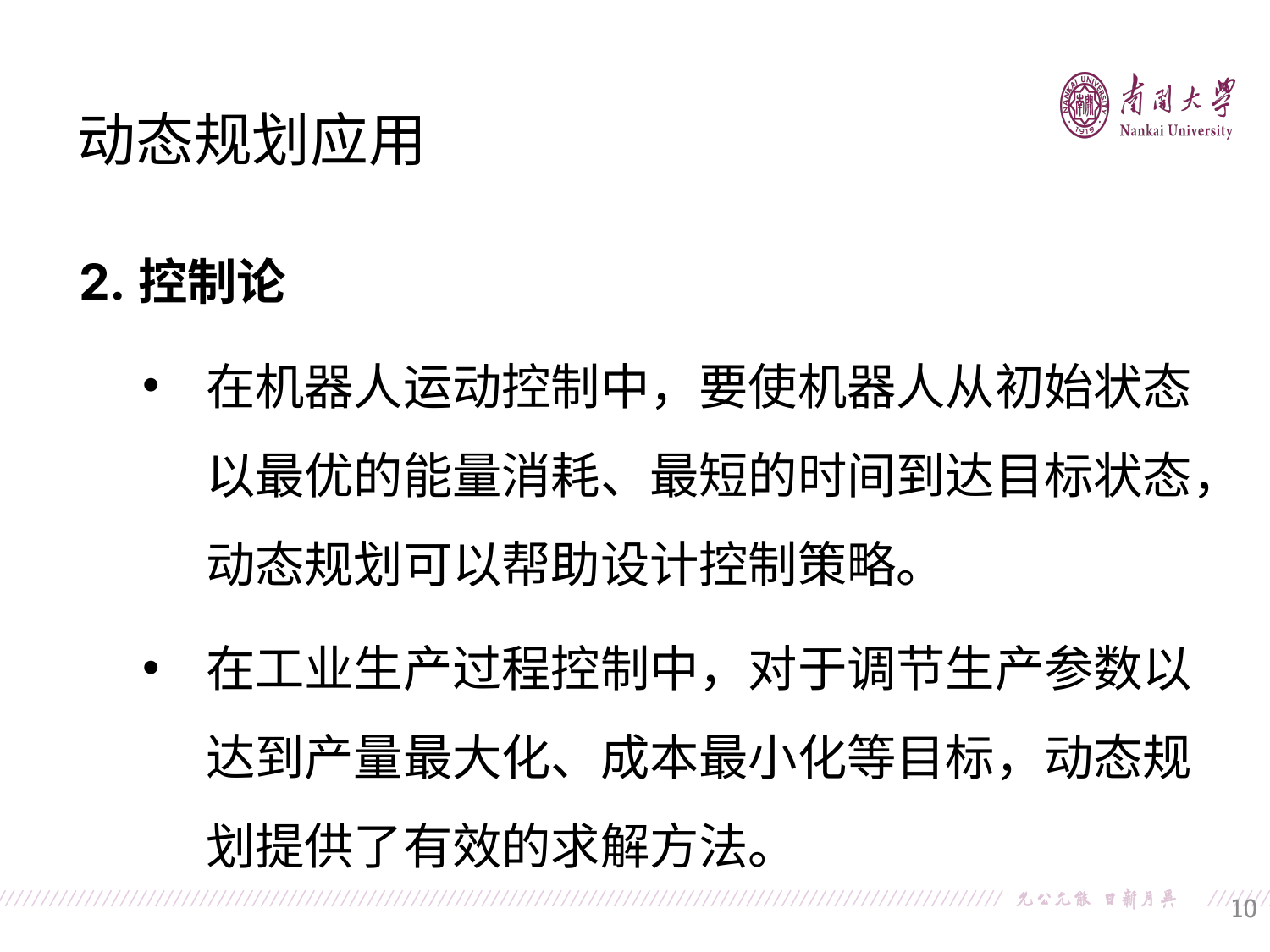

动态规划应用
2.控制论
在机器人运动控制中，要使机器人从初始状态以最优的能量消耗、最短的时间到达目标状态，动态规划可以帮助设计控制策略。
在工业生产过程控制中，对于调节生产参数以达到产量最大化、成本最小化等目标，动态规划提供了有效的求解方法。
10